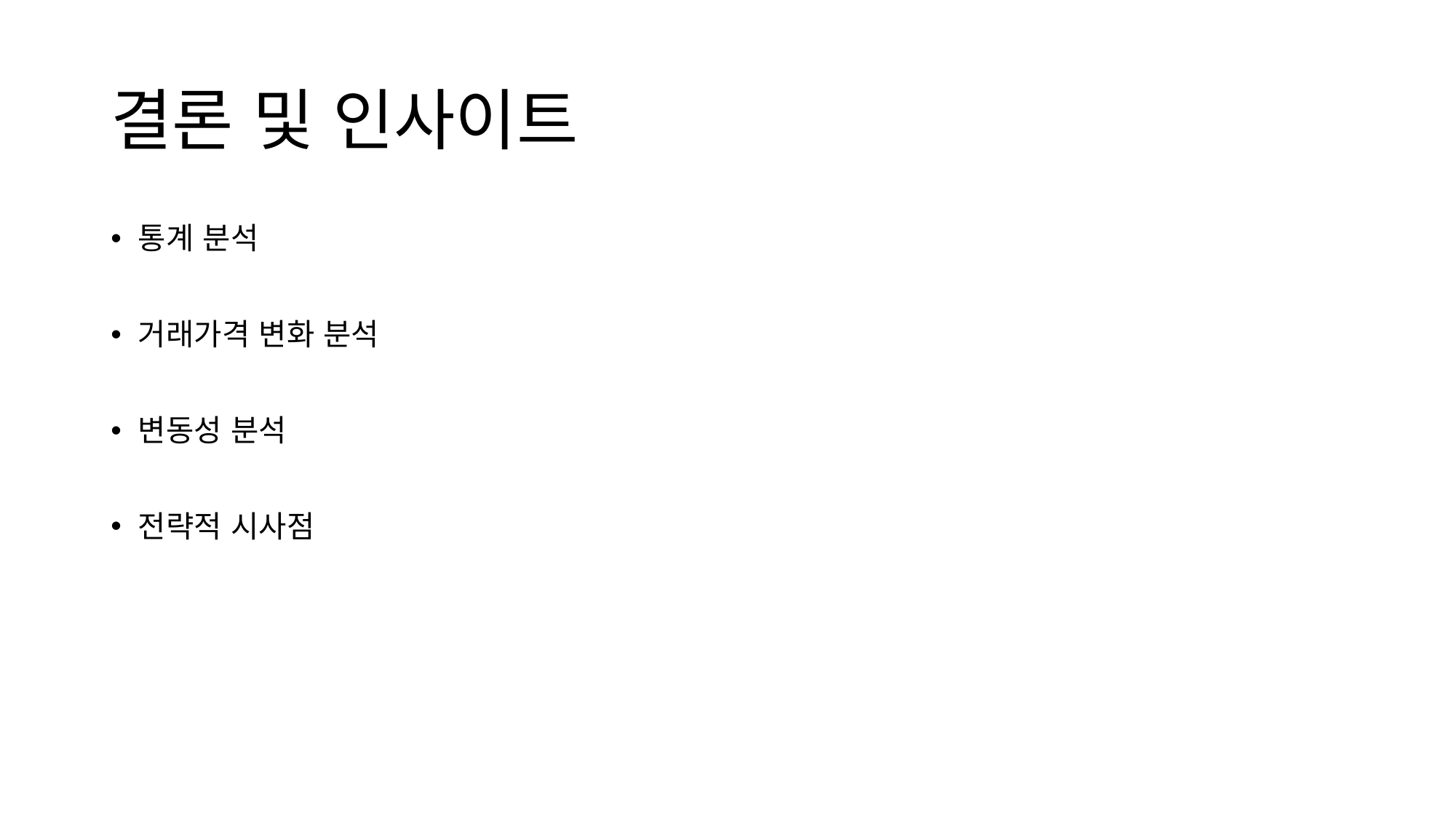

# 결론 및 인사이트
통계 분석

거래가격 변화 분석

변동성 분석

전략적 시사점